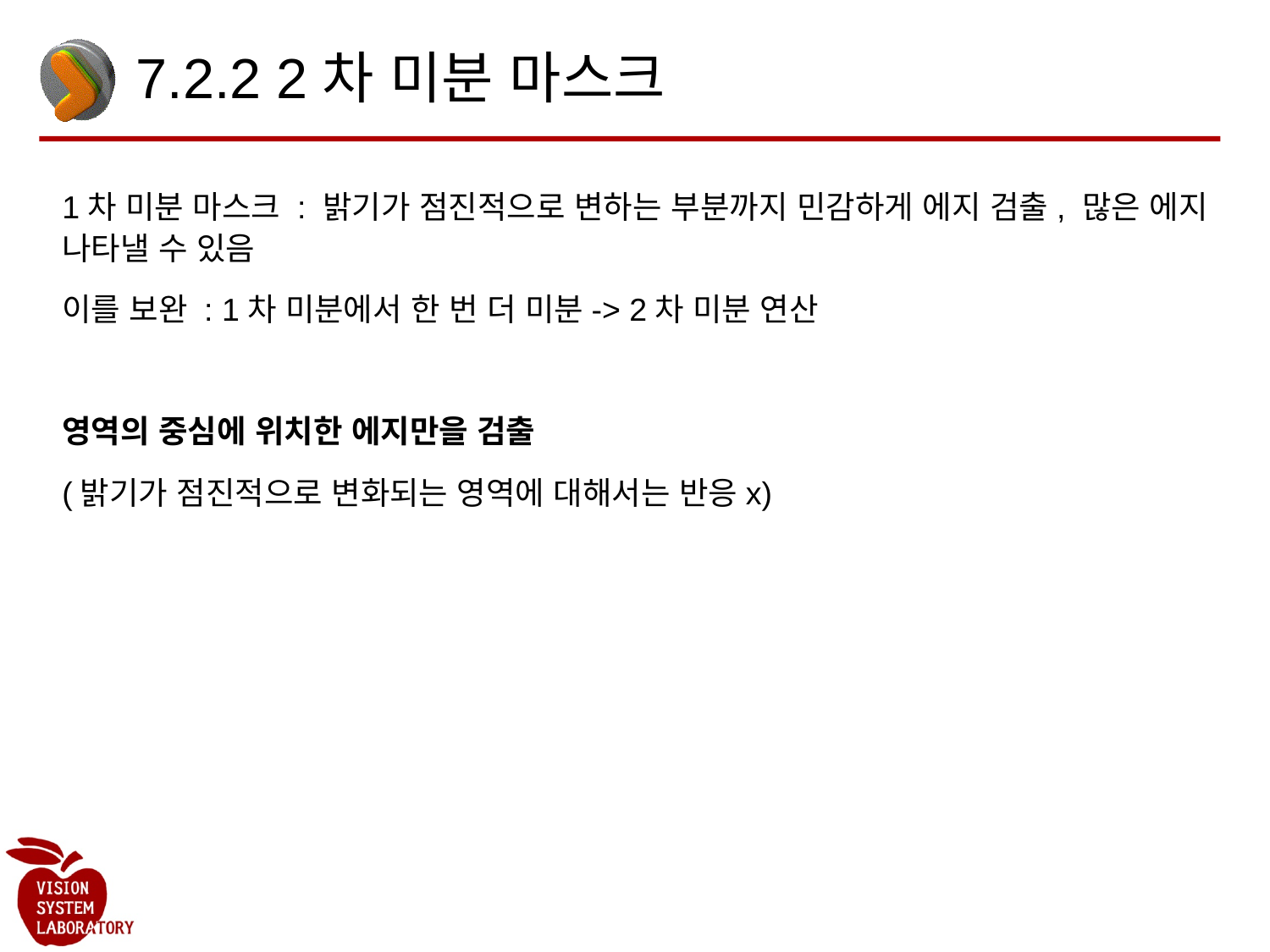

# 7.2.2 2차 미분 마스크
1차 미분 마스크 : 밝기가 점진적으로 변하는 부분까지 민감하게 에지 검출, 많은 에지 나타낼 수 있음
이를 보완 : 1차 미분에서 한 번 더 미분-> 2차 미분 연산

영역의 중심에 위치한 에지만을 검출
(밝기가 점진적으로 변화되는 영역에 대해서는 반응x)